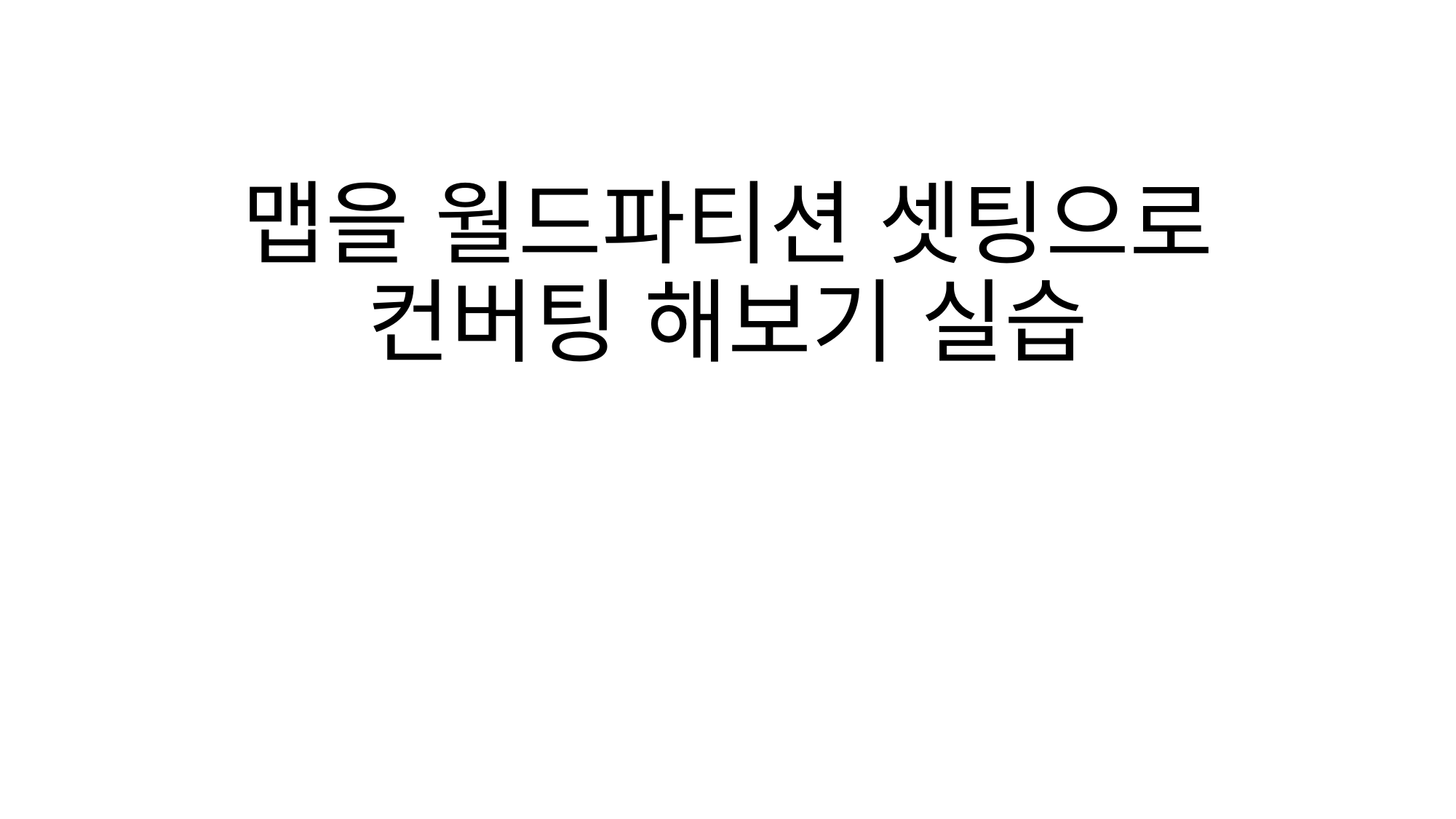

# 맵을 월드파티션 셋팅으로 컨버팅 해보기 실습